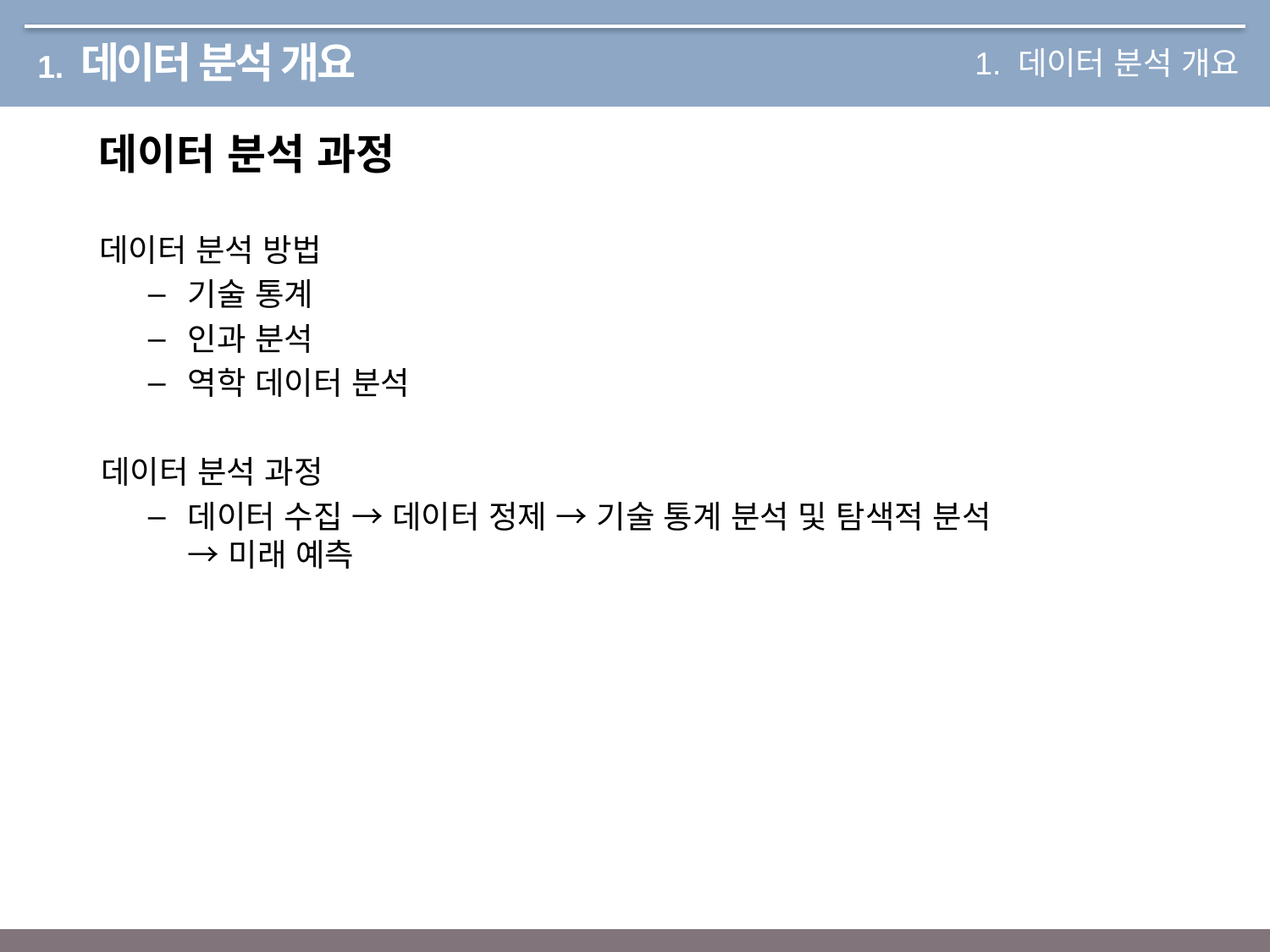

# 1. 데이터 분석 개요
1. 데이터 분석 개요
데이터 분석 과정
 데이터 분석 방법
기술 통계
인과 분석
역학 데이터 분석

 데이터 분석 과정
데이터 수집 → 데이터 정제 → 기술 통계 분석 및 탐색적 분석
→ 미래 예측